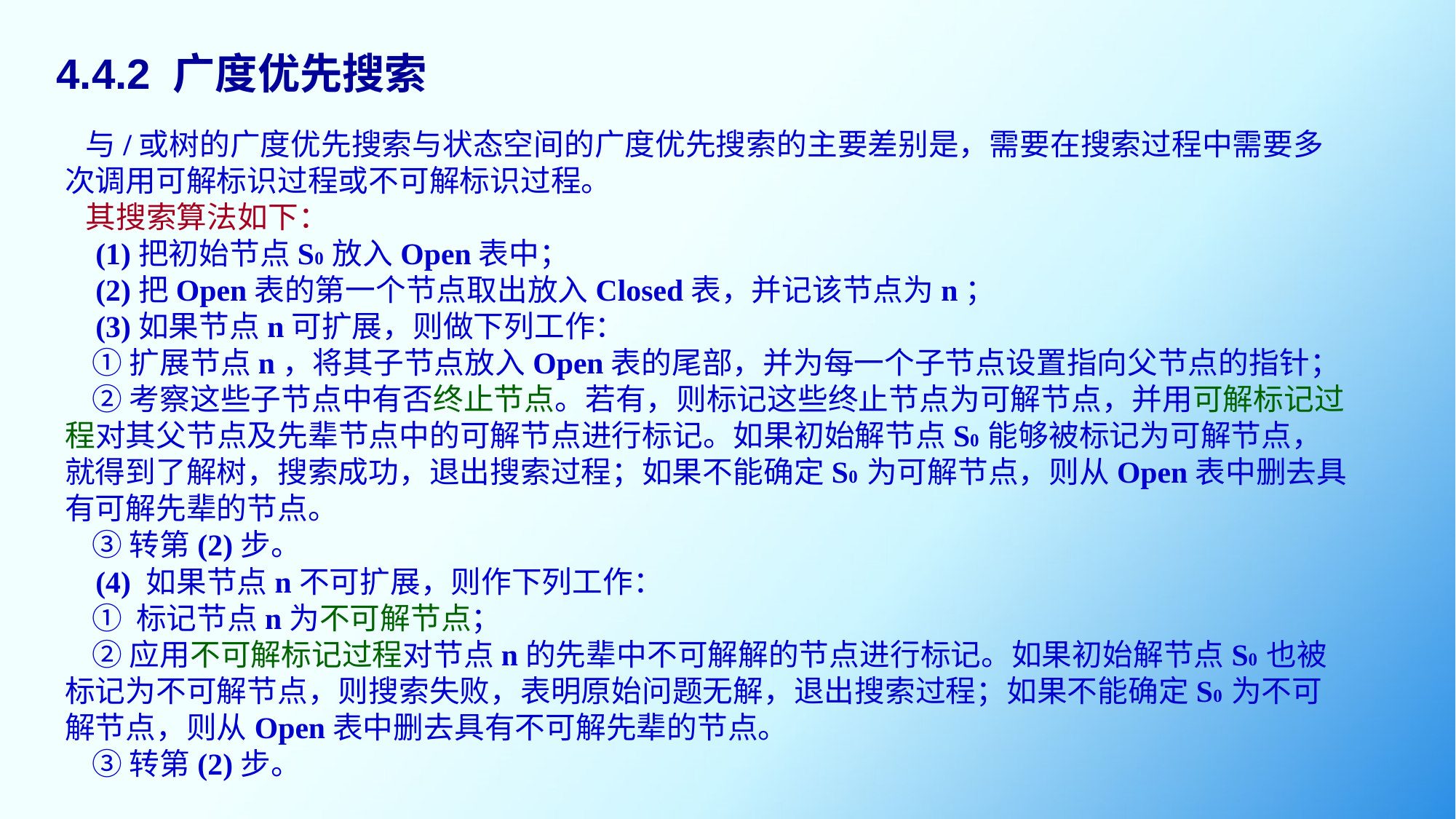

4.4.2 广度优先搜索
  与/或树的广度优先搜索与状态空间的广度优先搜索的主要差别是，需要在搜索过程中需要多次调用可解标识过程或不可解标识过程。
  其搜索算法如下：
    (1)把初始节点S0 放入Open表中；
    (2)把Open表的第一个节点取出放入Closed表，并记该节点为n；
    (3)如果节点n可扩展，则做下列工作：
    ①扩展节点n，将其子节点放入Open表的尾部，并为每一个子节点设置指向父节点的指针；
    ②考察这些子节点中有否终止节点。若有，则标记这些终止节点为可解节点，并用可解标记过程对其父节点及先辈节点中的可解节点进行标记。如果初始解节点S0 能够被标记为可解节点，就得到了解树，搜索成功，退出搜索过程；如果不能确定S0 为可解节点，则从Open表中删去具有可解先辈的节点。
    ③转第(2)步。
    (4) 如果节点n不可扩展，则作下列工作：
    ① 标记节点n为不可解节点；
    ②应用不可解标记过程对节点n的先辈中不可解解的节点进行标记。如果初始解节点S0 也被标记为不可解节点，则搜索失败，表明原始问题无解，退出搜索过程；如果不能确定S0 为不可解节点，则从Open表中删去具有不可解先辈的节点。
    ③转第(2)步。